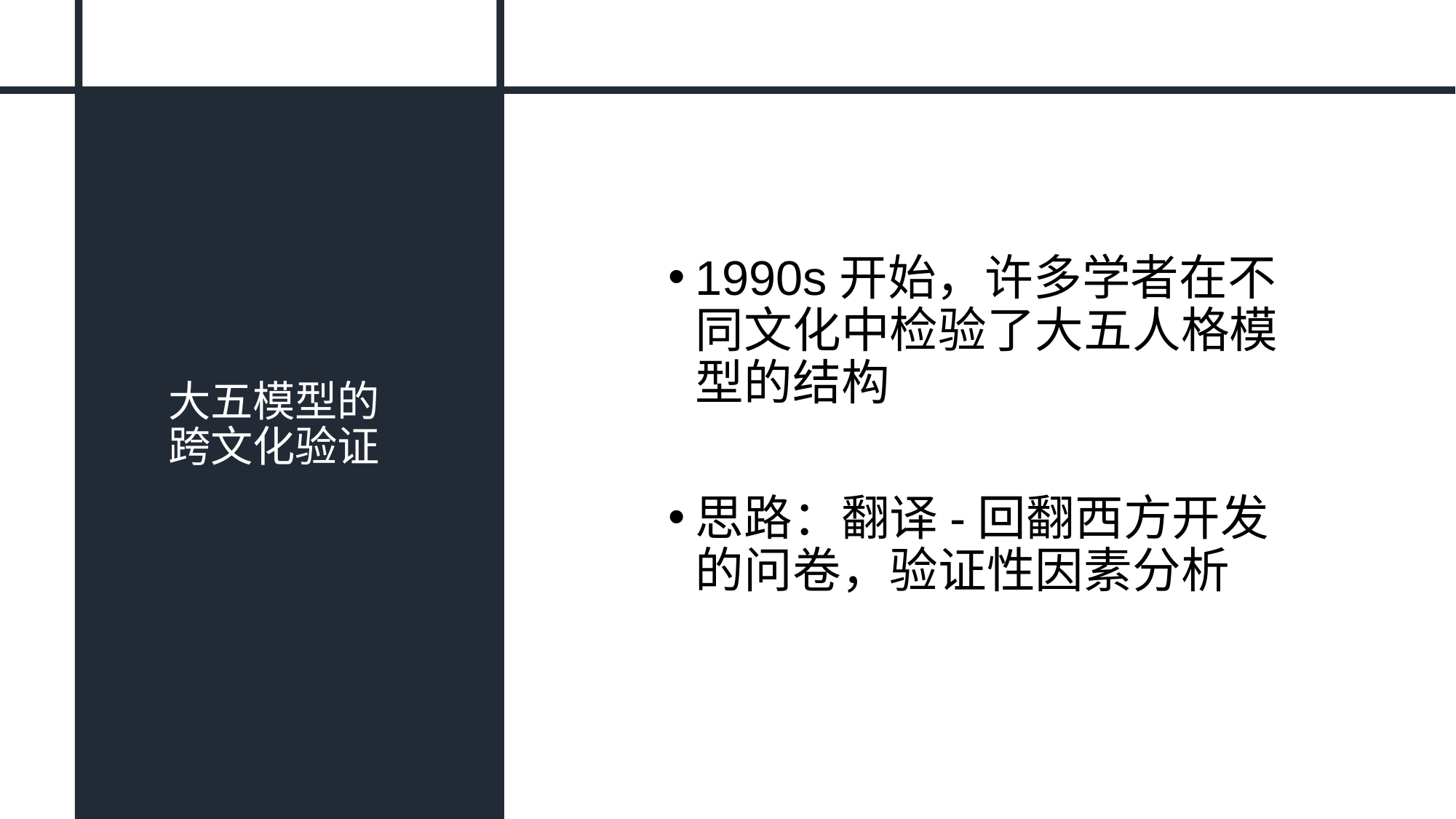

# 大五模型的跨文化验证
1990s开始，许多学者在不同文化中检验了大五人格模型的结构

思路：翻译-回翻西方开发的问卷，验证性因素分析